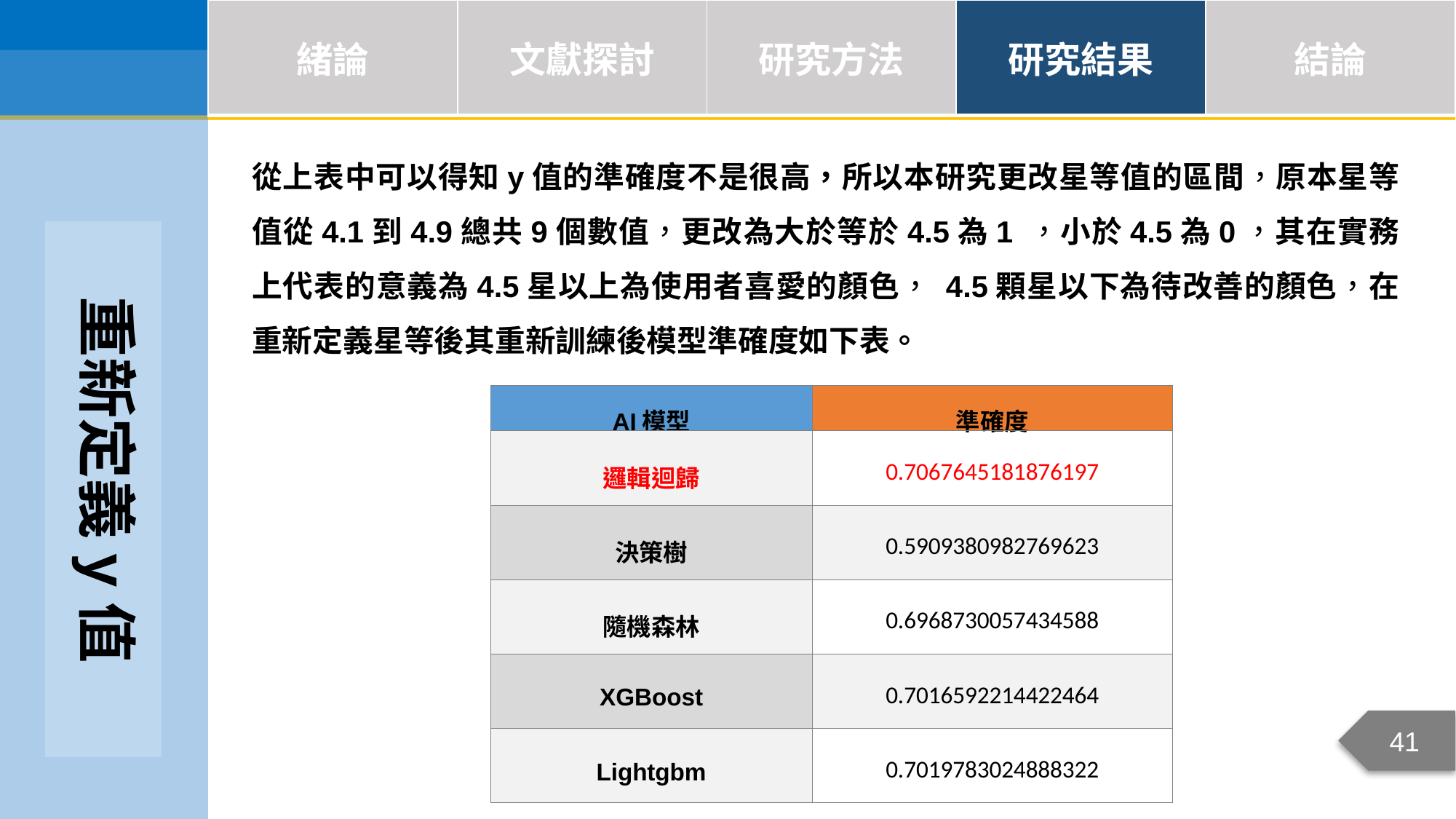

| 緒論 | 文獻探討 | 研究方法 | 研究結果 | 結論 |
| --- | --- | --- | --- | --- |

從上表中可以得知y值的準確度不是很高，所以本研究更改星等值的區間，原本星等值從4.1到4.9總共9個數值，更改為大於等於4.5為1 ，小於4.5為0，其在實務上代表的意義為4.5星以上為使用者喜愛的顏色， 4.5顆星以下為待改善的顏色，在重新定義星等後其重新訓練後模型準確度如下表。

重新定義y值
| AI模型 | 準確度 |
| --- | --- |
| 邏輯迴歸 | 0.7067645181876197 |
| 決策樹 | 0.5909380982769623 |
| 隨機森林 | 0.6968730057434588 |
| XGBoost | 0.7016592214422464 |
| Lightgbm | 0.7019783024888322 |